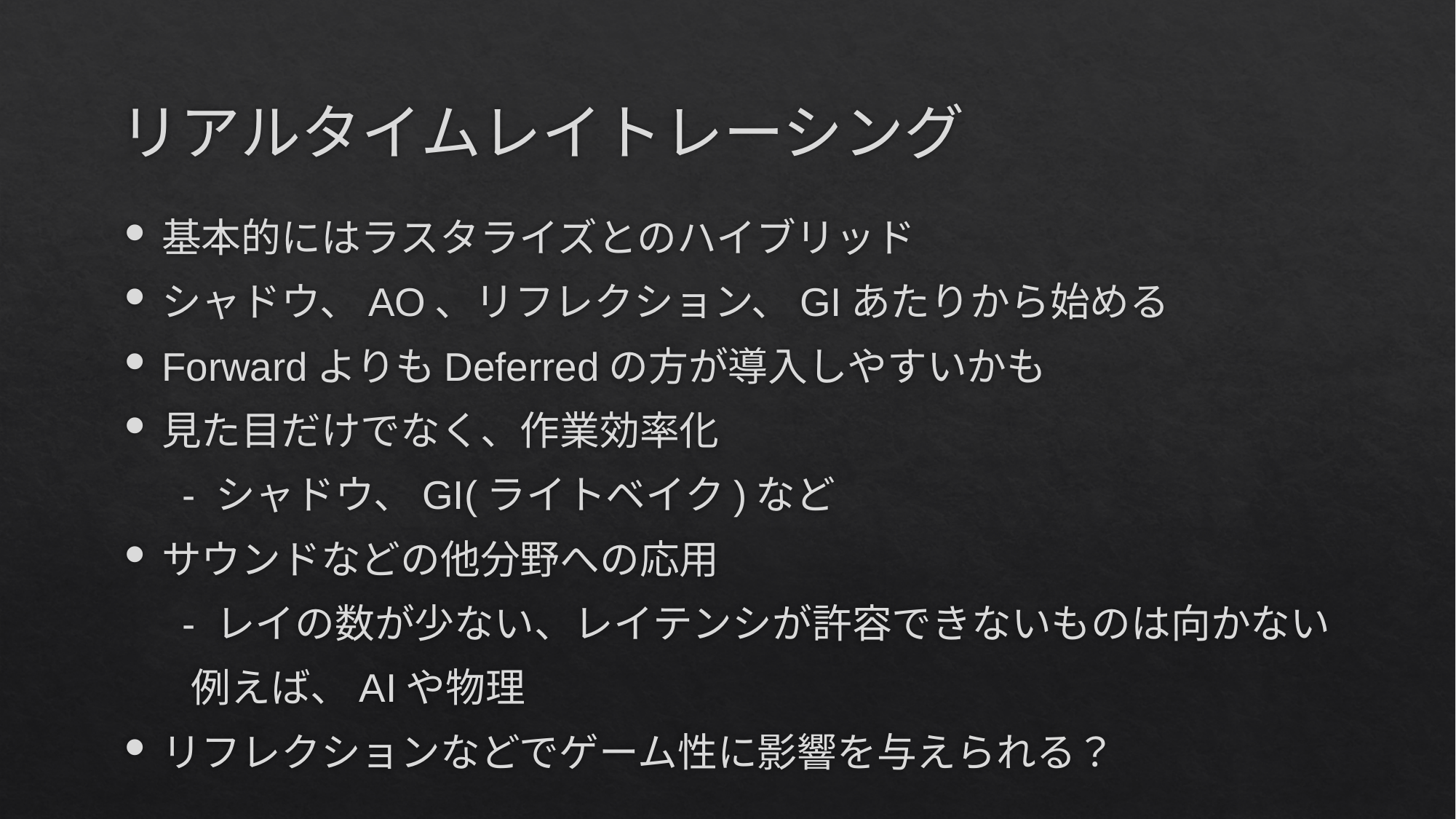

# リアルタイムレイトレーシング
基本的にはラスタライズとのハイブリッド
シャドウ、AO、リフレクション、GIあたりから始める
ForwardよりもDeferredの方が導入しやすいかも
見た目だけでなく、作業効率化
　 - シャドウ、GI(ライトベイク)など
サウンドなどの他分野への応用
　 - レイの数が少ない、レイテンシが許容できないものは向かない
　   例えば、AIや物理
リフレクションなどでゲーム性に影響を与えられる？